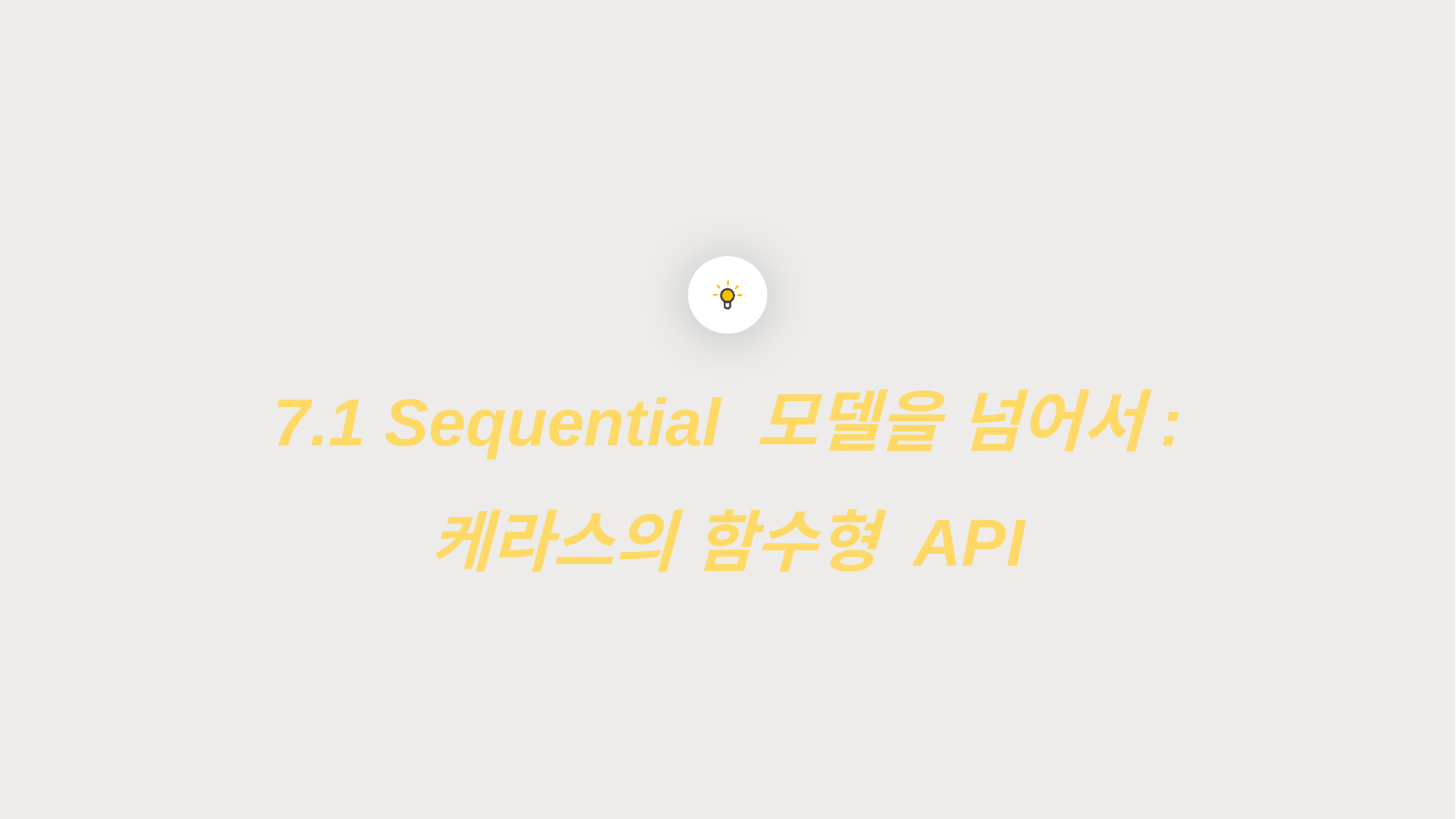

7.1 Sequential 모델을 넘어서:
케라스의 함수형 API